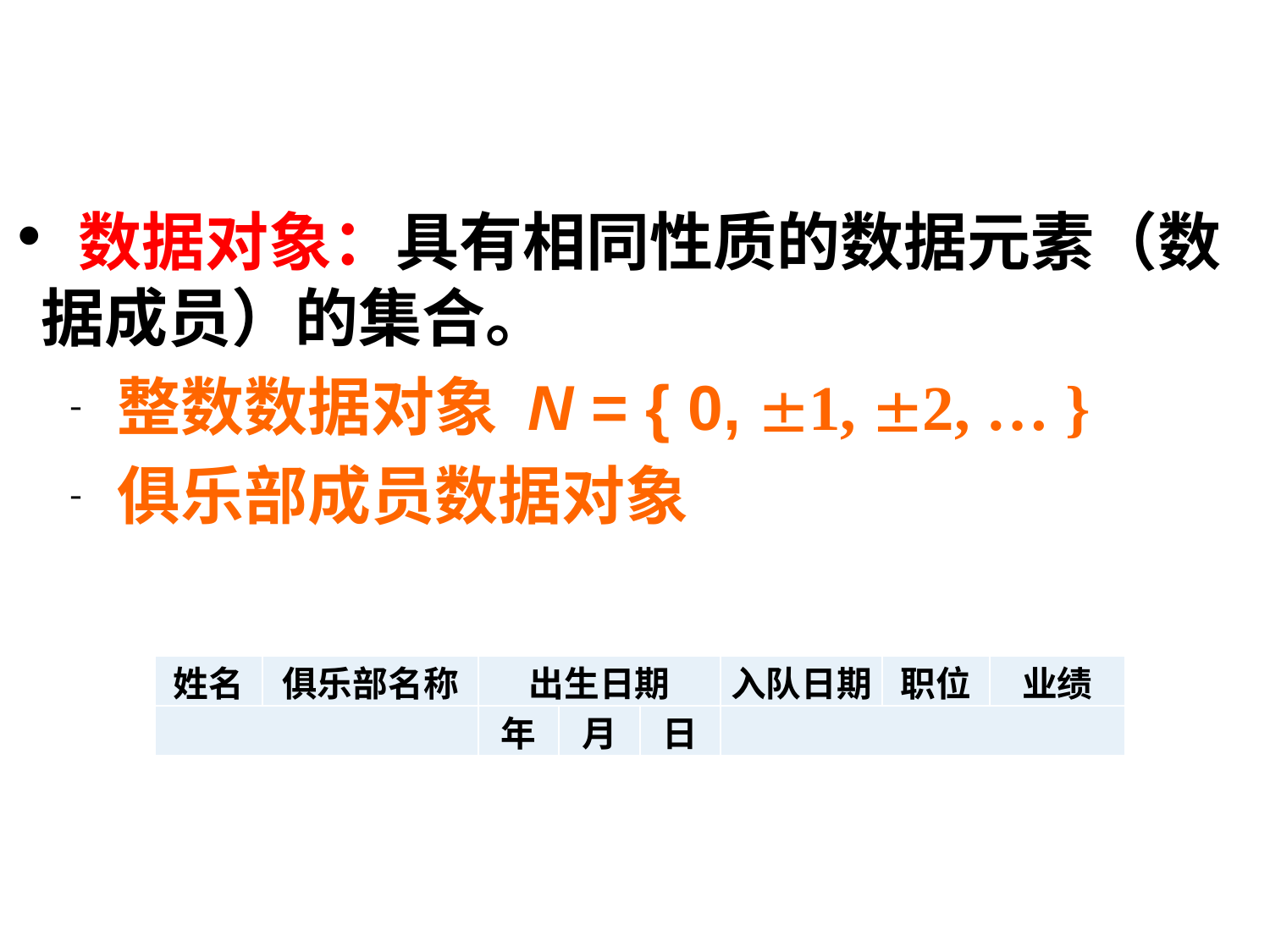

数据对象：具有相同性质的数据元素（数据成员）的集合。
整数数据对象 N = { 0, ±1, ±2, … }
俱乐部成员数据对象
| 姓名 | 俱乐部名称 | 出生日期 |  |  | 入队日期 | 职位 | 业绩 |
| --- | --- | --- | --- | --- | --- | --- | --- |
|  |  | 年 | 月 | 日 |  |  |  |